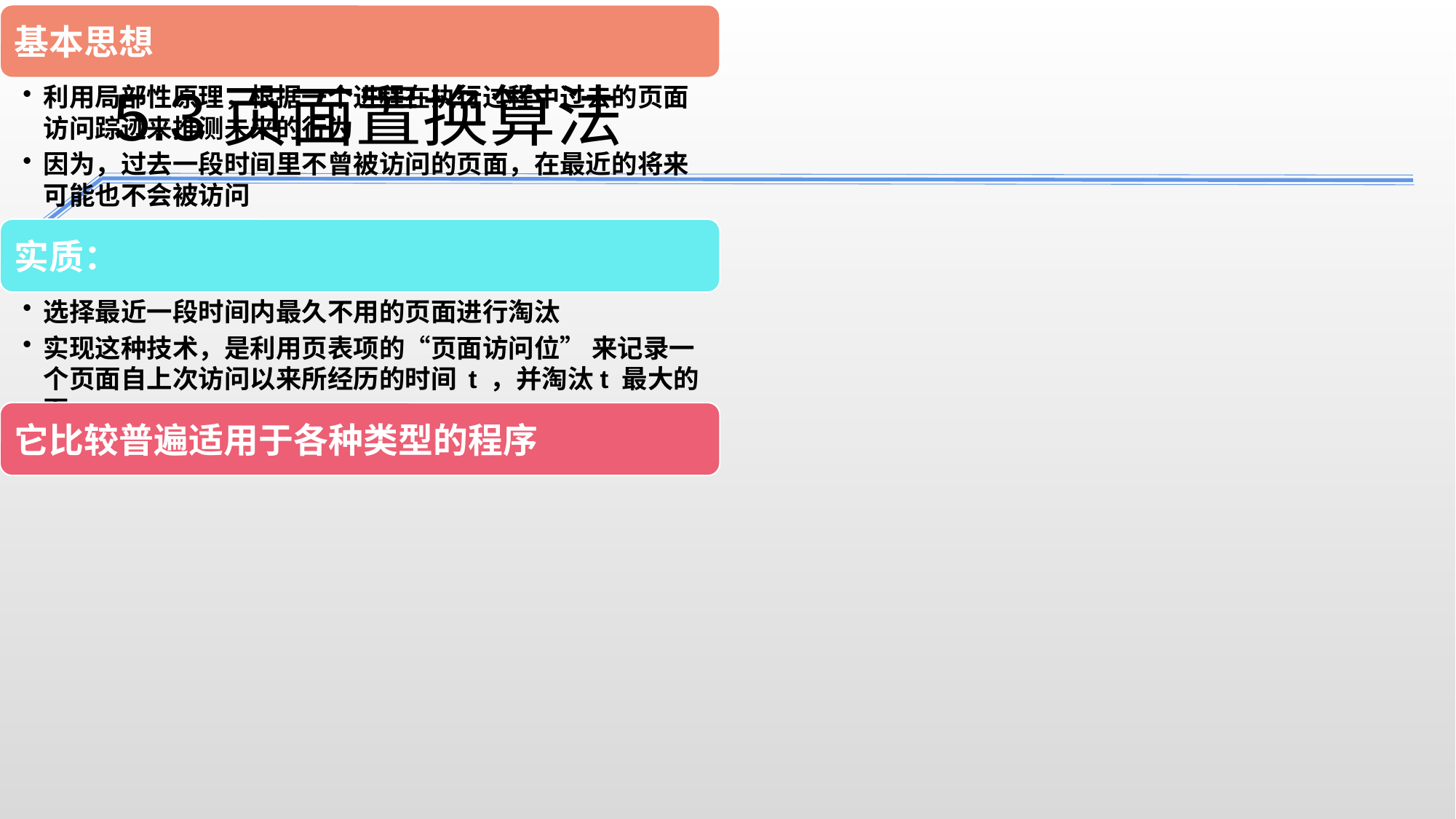

5.3页面置换算法
最近最久未使用算法（LRU）
基本思想
利用局部性原理，根据一个进程在执行过程中过去的页面访问踪迹来推测未来的行为
因为，过去一段时间里不曾被访问的页面，在最近的将来可能也不会被访问
实质：
选择最近一段时间内最久不用的页面进行淘汰
实现这种技术，是利用页表项的“页面访问位” 来记录一个页面自上次访问以来所经历的时间 t ，并淘汰t 最大的页。
它比较普遍适用于各种类型的程序